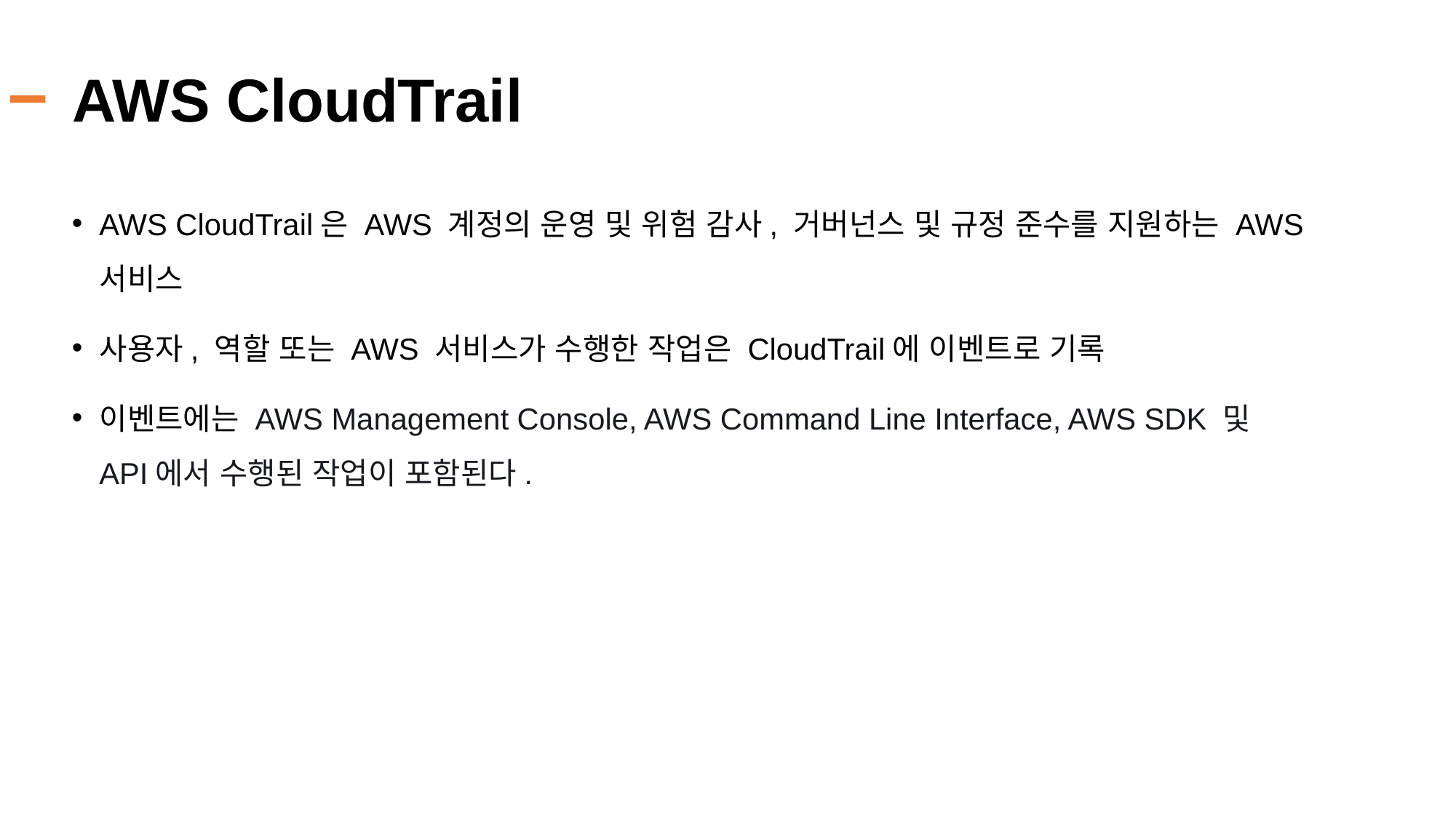

# AWS CloudTrail

AWS CloudTrail은 AWS 계정의 운영 및 위험 감사, 거버넌스 및 규정 준수를 지원하는 AWS 서비스
사용자, 역할 또는 AWS 서비스가 수행한 작업은 CloudTrail에 이벤트로 기록
이벤트에는 AWS Management Console, AWS Command Line Interface, AWS SDK 및 API에서 수행된 작업이 포함된다.